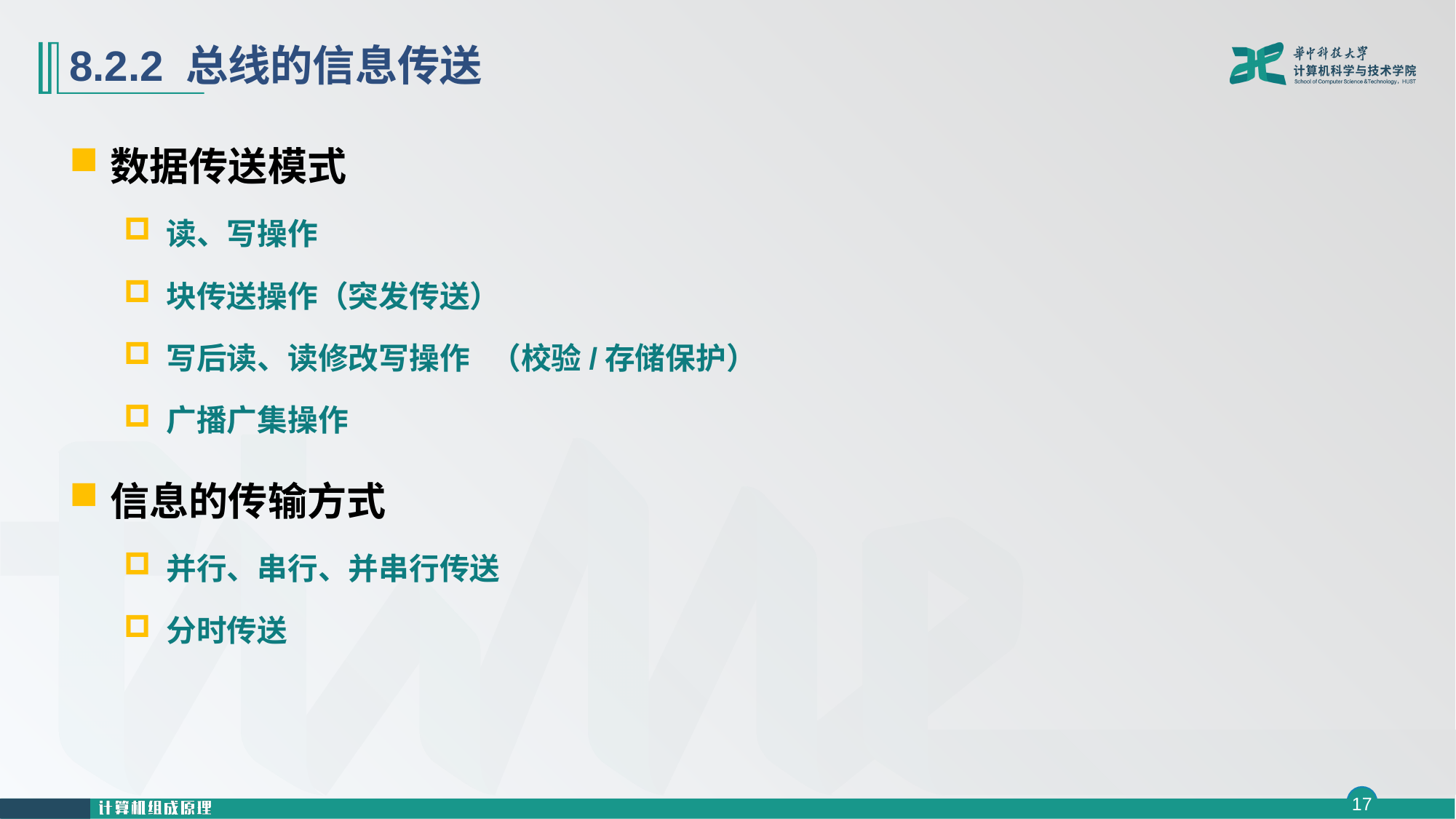

# 8.2.2 总线的信息传送
数据传送模式
读、写操作
块传送操作（突发传送）
写后读、读修改写操作   （校验/存储保护）
广播广集操作
信息的传输方式
并行、串行、并串行传送
分时传送